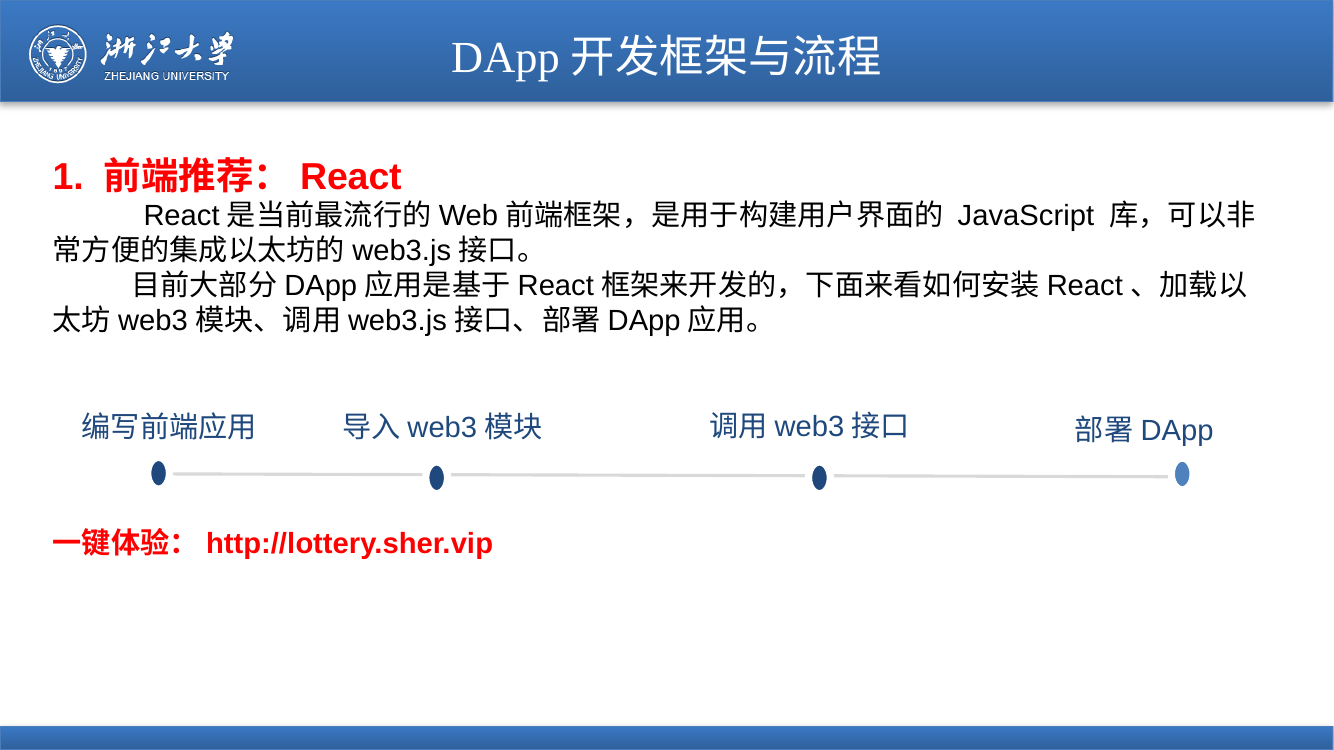

# DApp开发框架与流程
1. 前端推荐：React
           React是当前最流行的Web前端框架，是用于构建用户界面的 JavaScript 库，可以非常方便的集成以太坊的web3.js接口。
           目前大部分DApp应用是基于React框架来开发的，下面来看如何安装React、加载以太坊web3模块、调用web3.js接口、部署DApp应用。
调用web3接口

导入web3模块

编写前端应用

部署DApp

一键体验：http://lottery.sher.vip